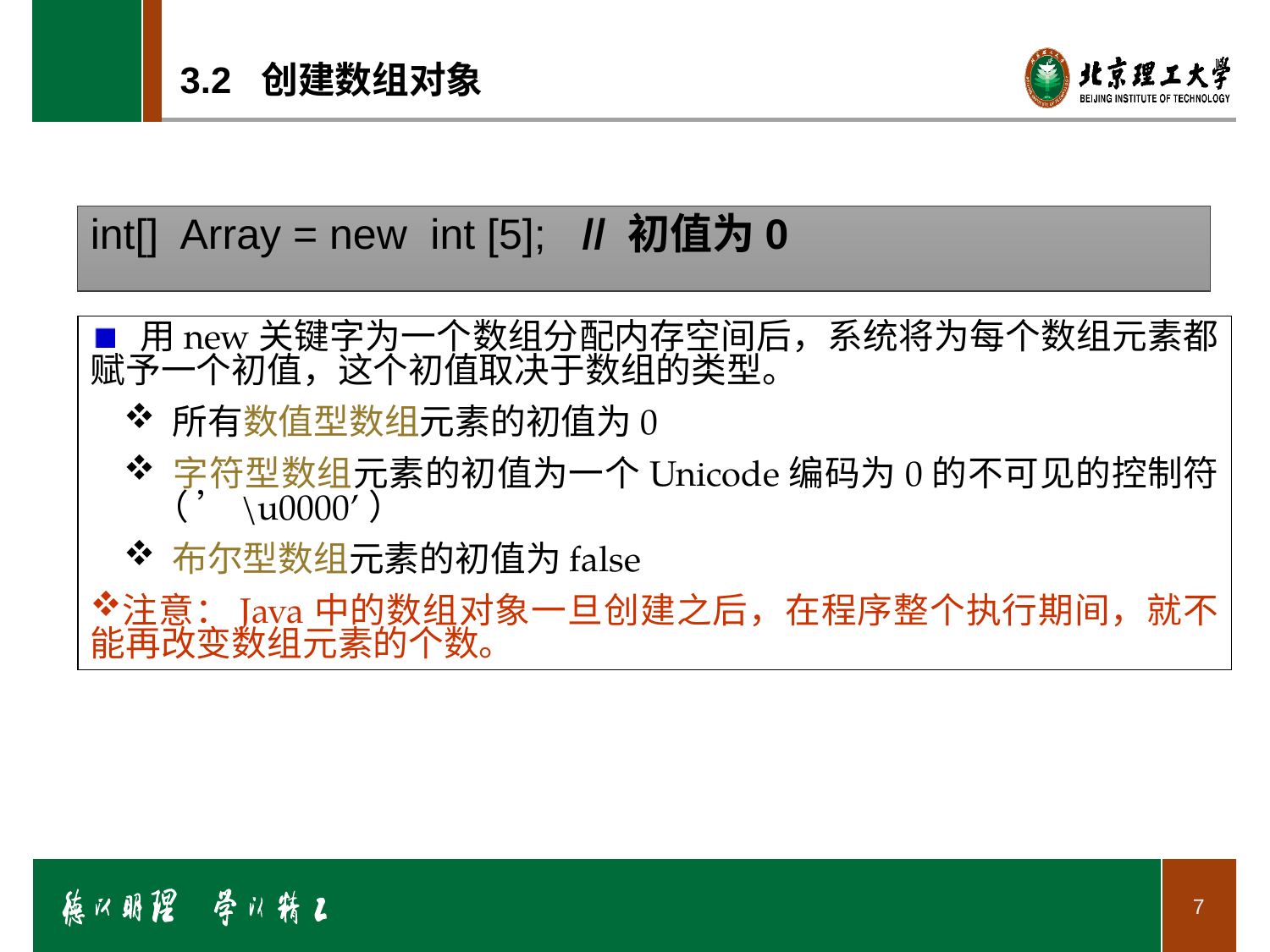

# 3.2  创建数组对象
int[]  Array = new  int [5];   // 初值为0
  用new关键字为一个数组分配内存空间后，系统将为每个数组元素都赋予一个初值，这个初值取决于数组的类型。
 所有数值型数组元素的初值为0
 字符型数组元素的初值为一个Unicode编码为0的不可见的控制符（ ’\u0000’）
 布尔型数组元素的初值为false
注意：Java中的数组对象一旦创建之后，在程序整个执行期间，就不能再改变数组元素的个数。